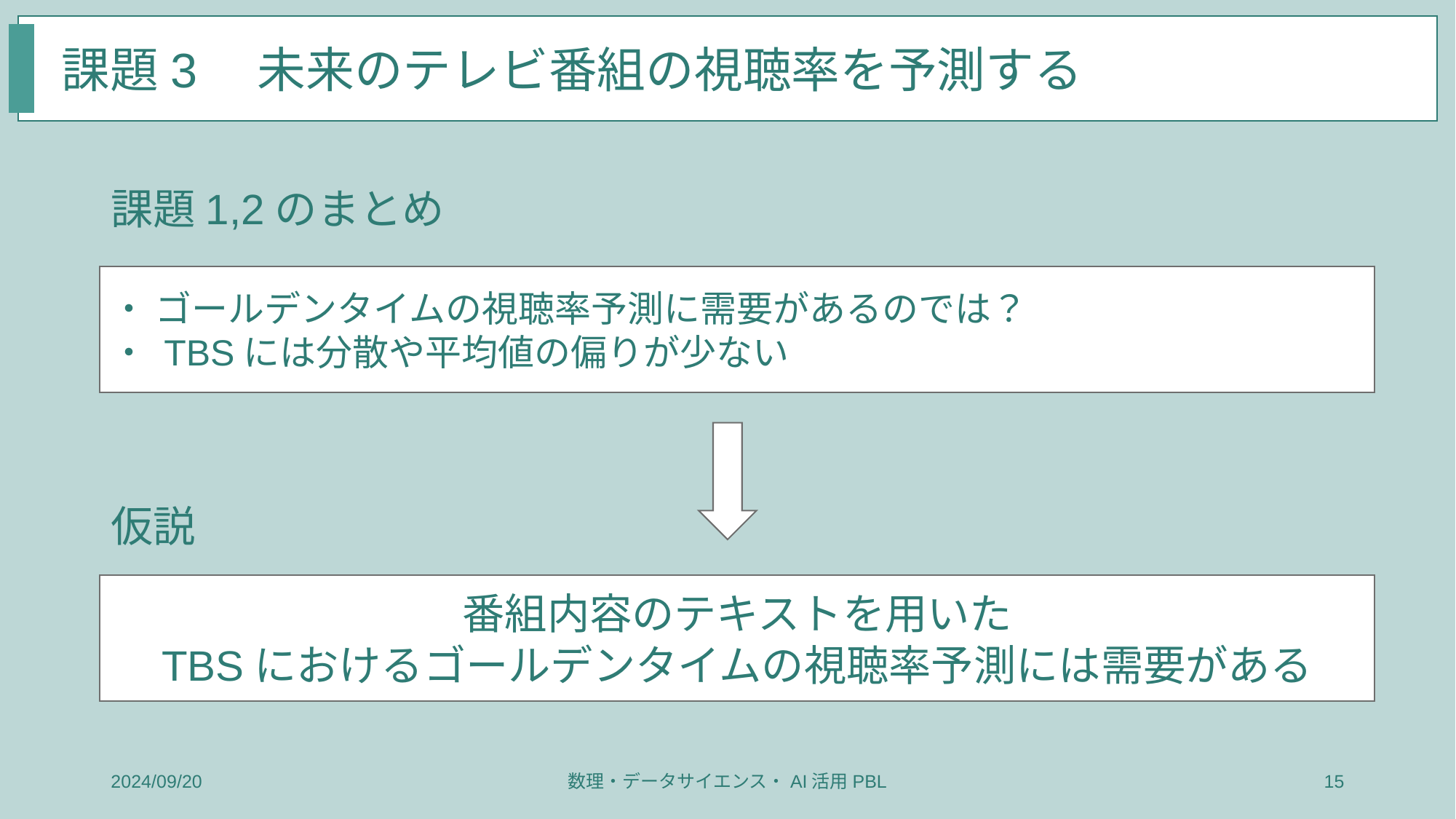

課題3　未来のテレビ番組の視聴率を予測する
課題1,2のまとめ
・ ゴールデンタイムの視聴率予測に需要があるのでは？
・ TBSには分散や平均値の偏りが少ない

仮説
番組内容のテキストを用いた
TBSにおけるゴールデンタイムの視聴率予測には需要がある
2024/09/20
数理・データサイエンス・AI活用PBL
15